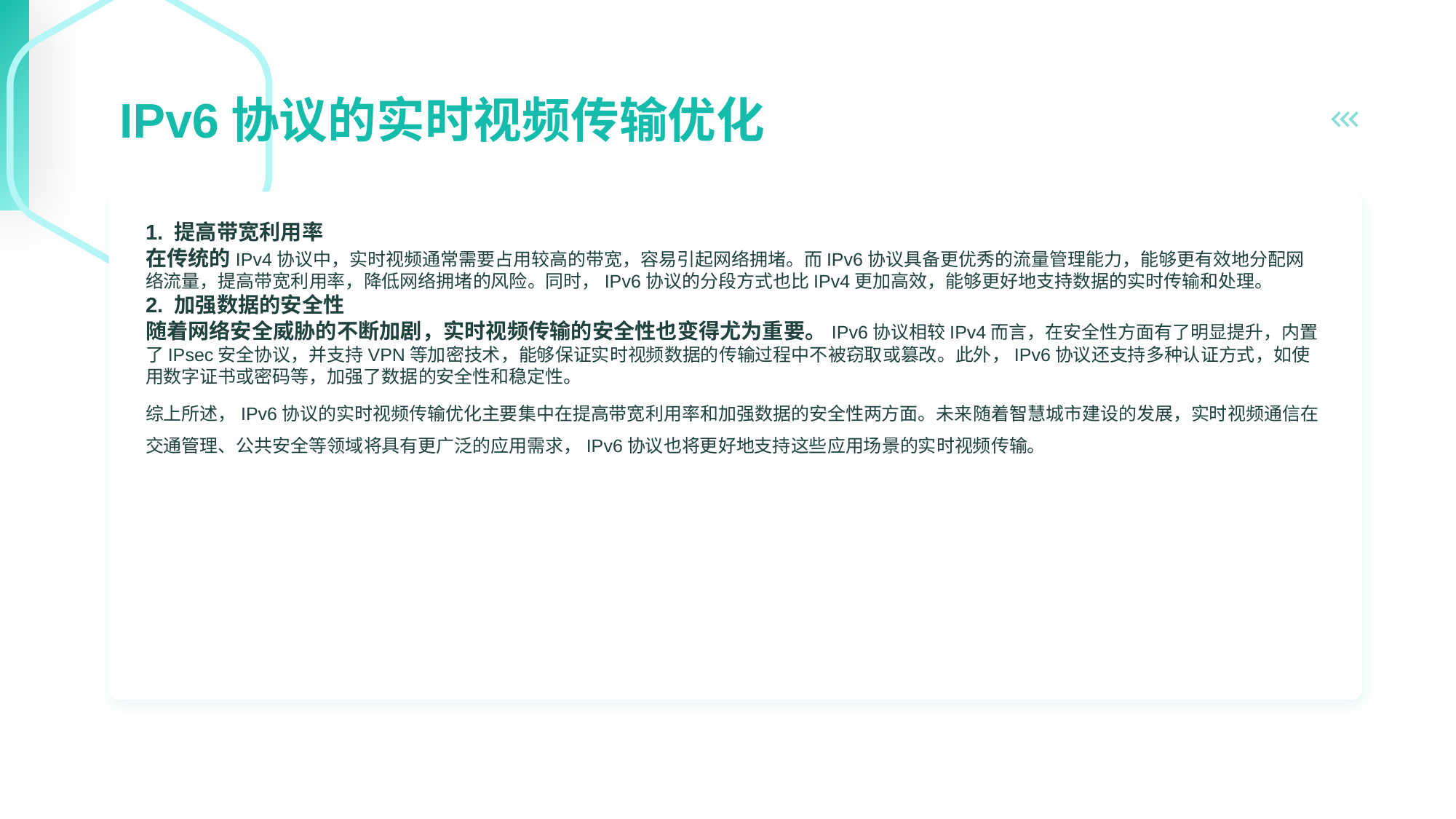

IPv6协议的实时视频传输优化

1. 提高带宽利用率
在传统的IPv4协议中，实时视频通常需要占用较高的带宽，容易引起网络拥堵。而IPv6协议具备更优秀的流量管理能力，能够更有效地分配网络流量，提高带宽利用率，降低网络拥堵的风险。同时，IPv6协议的分段方式也比IPv4更加高效，能够更好地支持数据的实时传输和处理。
2. 加强数据的安全性
随着网络安全威胁的不断加剧，实时视频传输的安全性也变得尤为重要。IPv6协议相较IPv4而言，在安全性方面有了明显提升，内置了IPsec安全协议，并支持VPN等加密技术，能够保证实时视频数据的传输过程中不被窃取或篡改。此外，IPv6协议还支持多种认证方式，如使用数字证书或密码等，加强了数据的安全性和稳定性。
综上所述，IPv6协议的实时视频传输优化主要集中在提高带宽利用率和加强数据的安全性两方面。未来随着智慧城市建设的发展，实时视频通信在交通管理、公共安全等领域将具有更广泛的应用需求，IPv6协议也将更好地支持这些应用场景的实时视频传输。